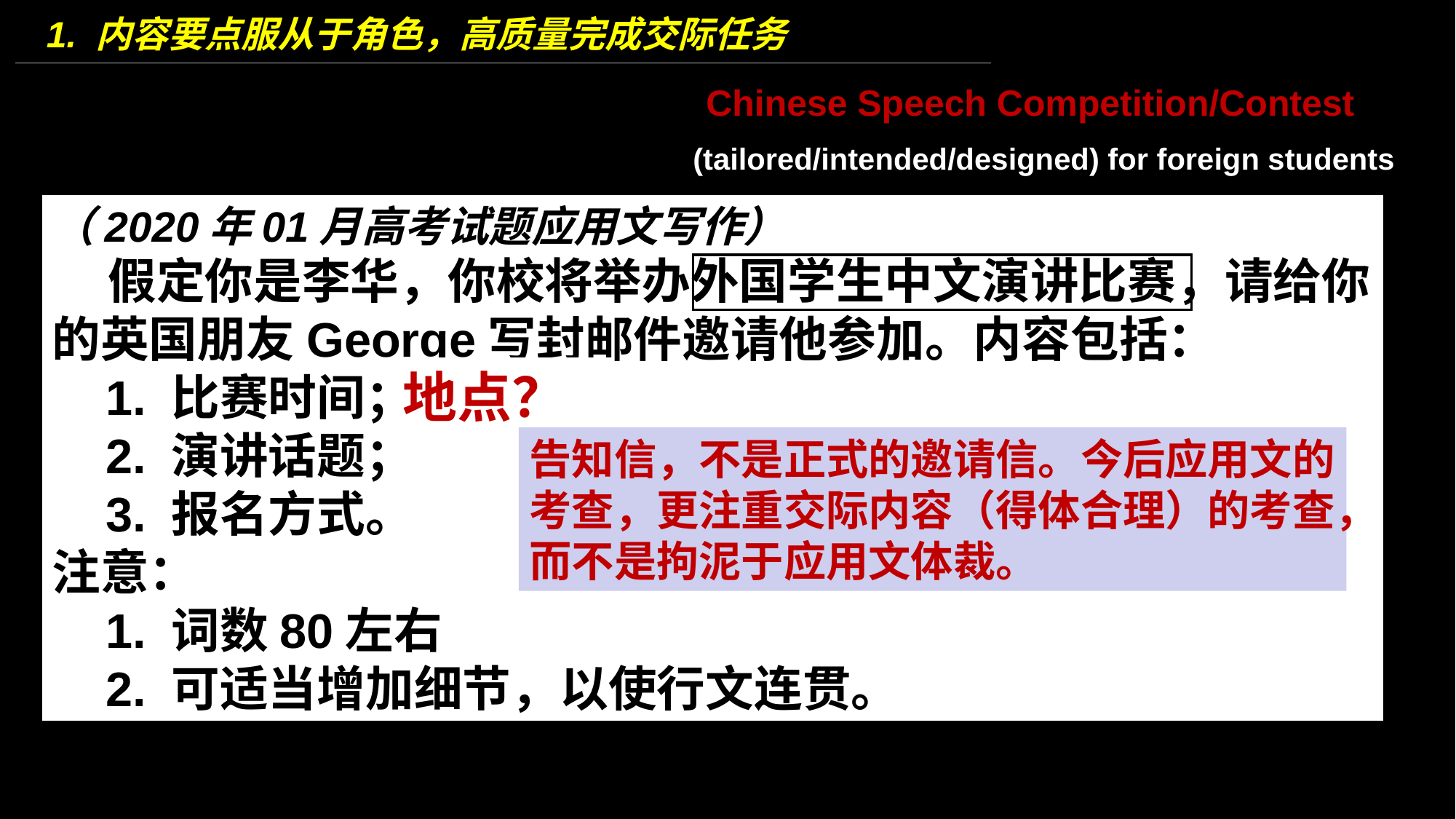

1. 内容要点服从于角色，高质量完成交际任务
Chinese Speech Competition/Contest
(tailored/intended/designed) for foreign students
（2020年01月高考试题应用文写作）
    假定你是李华，你校将举办外国学生中文演讲比赛，请给你的英国朋友George写封邮件邀请他参加。内容包括：
    1. 比赛时间；
    2. 演讲话题；
    3. 报名方式。
注意：
    1. 词数80左右
    2. 可适当增加细节，以使行文连贯。

地点？
告知信，不是正式的邀请信。今后应用文的考查，更注重交际内容（得体合理）的考查，而不是拘泥于应用文体裁。